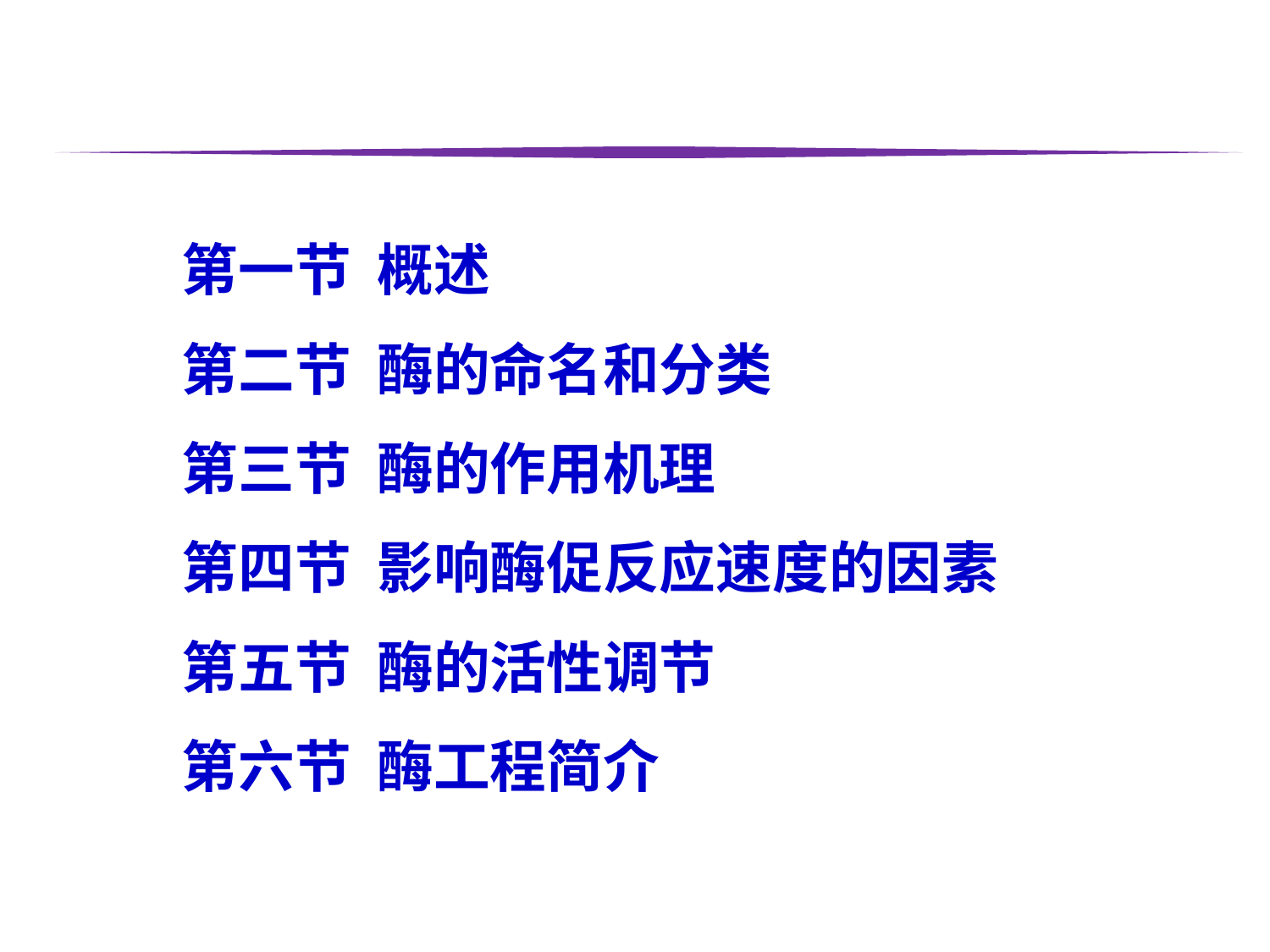

第一节  概述
第二节  酶的命名和分类
第三节  酶的作用机理
第四节  影响酶促反应速度的因素
第五节  酶的活性调节
第六节  酶工程简介